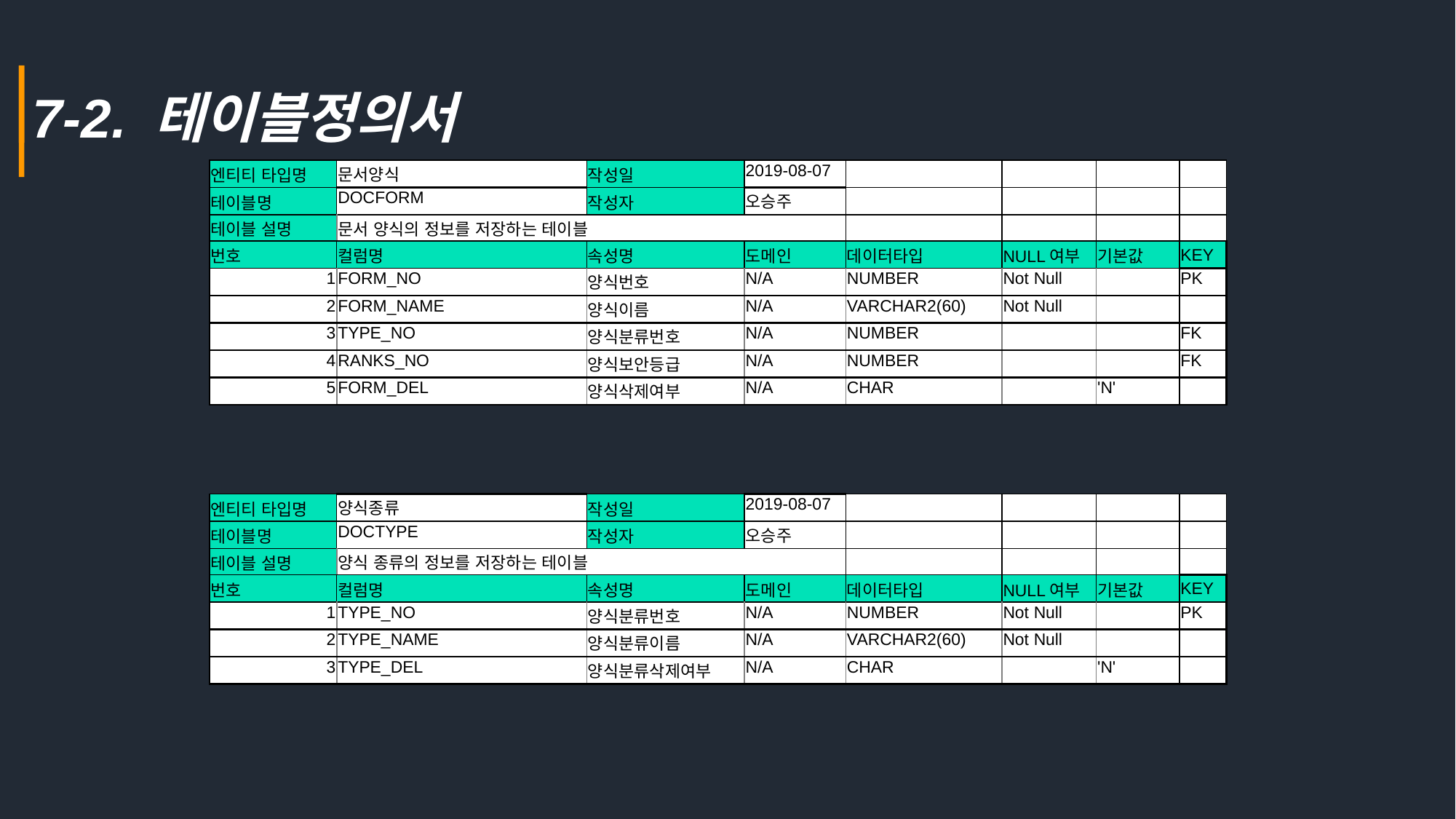

7-2. 테이블정의서

| 엔티티 타입명 | 문서양식 | 작성일 | 2019-08-07 |  |  |  |  |
| --- | --- | --- | --- | --- | --- | --- | --- |
| 테이블명 | DOCFORM | 작성자 | 오승주 |  |  |  |  |
| 테이블 설명 | 문서 양식의 정보를 저장하는 테이블 |  |  |  |  |  |  |
| 번호 | 컬럼명 | 속성명 | 도메인 | 데이터타입 | NULL여부 | 기본값 | KEY |
| 1 | FORM\_NO | 양식번호 | N/A | NUMBER | Not Null |  | PK |
| 2 | FORM\_NAME | 양식이름 | N/A | VARCHAR2(60) | Not Null |  |  |
| 3 | TYPE\_NO | 양식분류번호 | N/A | NUMBER |  |  | FK |
| 4 | RANKS\_NO | 양식보안등급 | N/A | NUMBER |  |  | FK |
| 5 | FORM\_DEL | 양식삭제여부 | N/A | CHAR |  | 'N' |  |
| 엔티티 타입명 | 양식종류 | 작성일 | 2019-08-07 |  |  |  |  |
| --- | --- | --- | --- | --- | --- | --- | --- |
| 테이블명 | DOCTYPE | 작성자 | 오승주 |  |  |  |  |
| 테이블 설명 | 양식 종류의 정보를 저장하는 테이블 |  |  |  |  |  |  |
| 번호 | 컬럼명 | 속성명 | 도메인 | 데이터타입 | NULL여부 | 기본값 | KEY |
| 1 | TYPE\_NO | 양식분류번호 | N/A | NUMBER | Not Null |  | PK |
| 2 | TYPE\_NAME | 양식분류이름 | N/A | VARCHAR2(60) | Not Null |  |  |
| 3 | TYPE\_DEL | 양식분류삭제여부 | N/A | CHAR |  | 'N' |  |